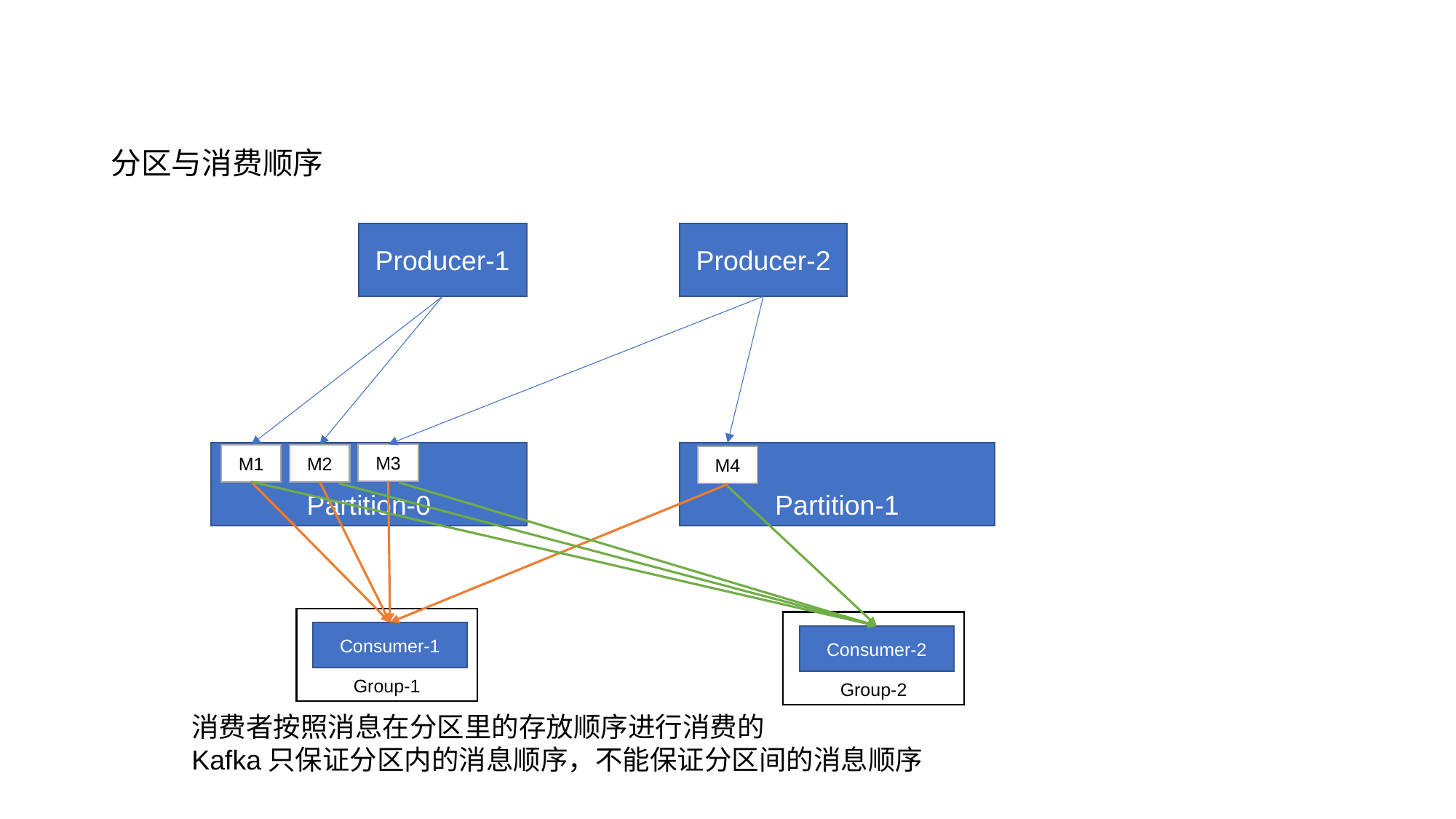

# 分区与消费顺序
Producer-1
Producer-2
Partition-0
Partition-1
M3
M1
M2
M4
Group-1
Consumer-1
Group-2
Consumer-2
消费者按照消息在分区里的存放顺序进行消费的
Kafka只保证分区内的消息顺序，不能保证分区间的消息顺序